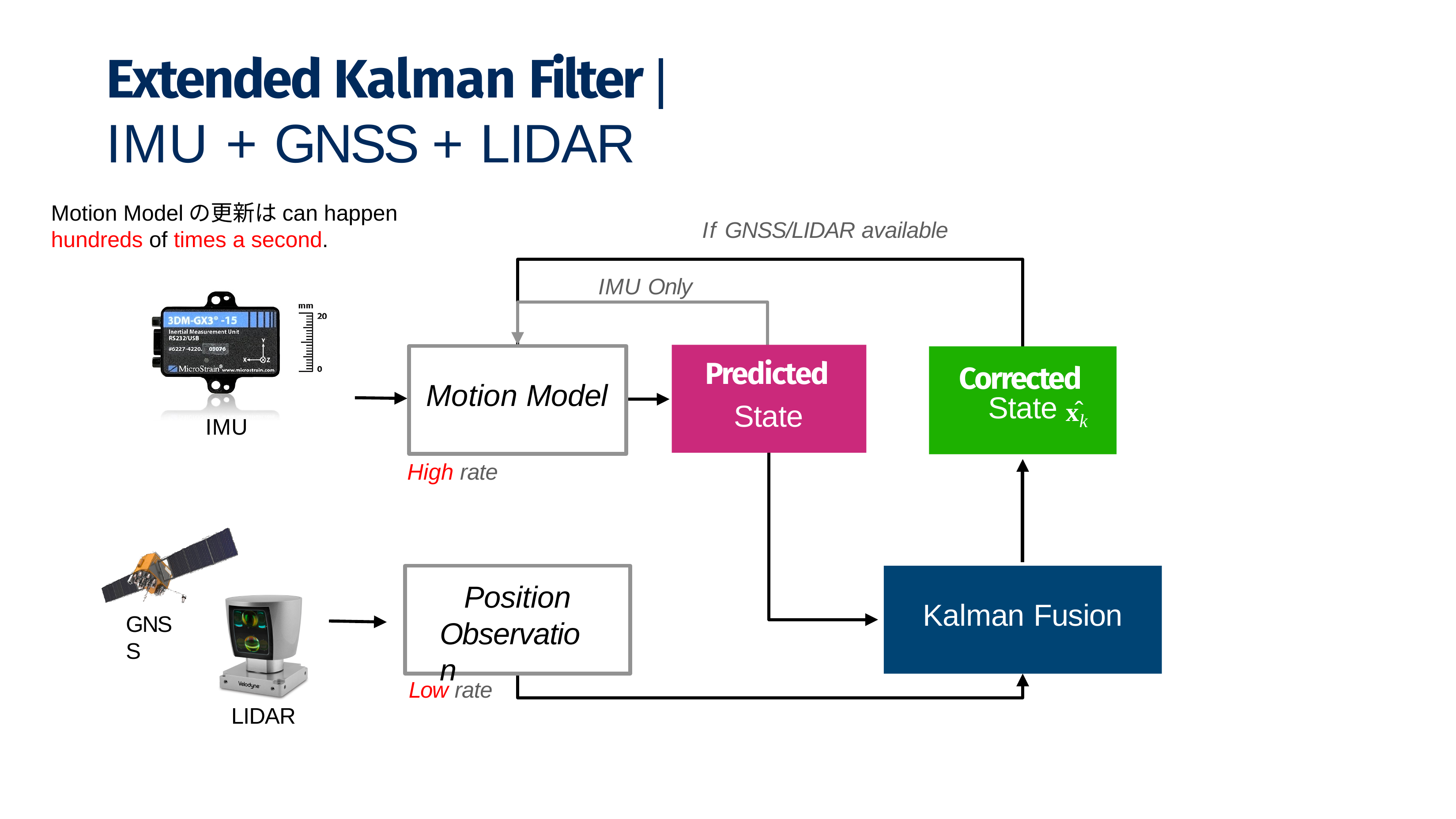

# Extended Kalman Filter |  IMU + GNSS + LIDAR
Motion Modelの更新はcan happen hundreds of times a second.
If GNSS/LIDAR available

IMU Only

Predicted
State xˇk
Corrected
State x̂k
Motion Model

IMU
High rate

Kalman Fusion
Position  Observation
GNSS

Low rate
LIDAR